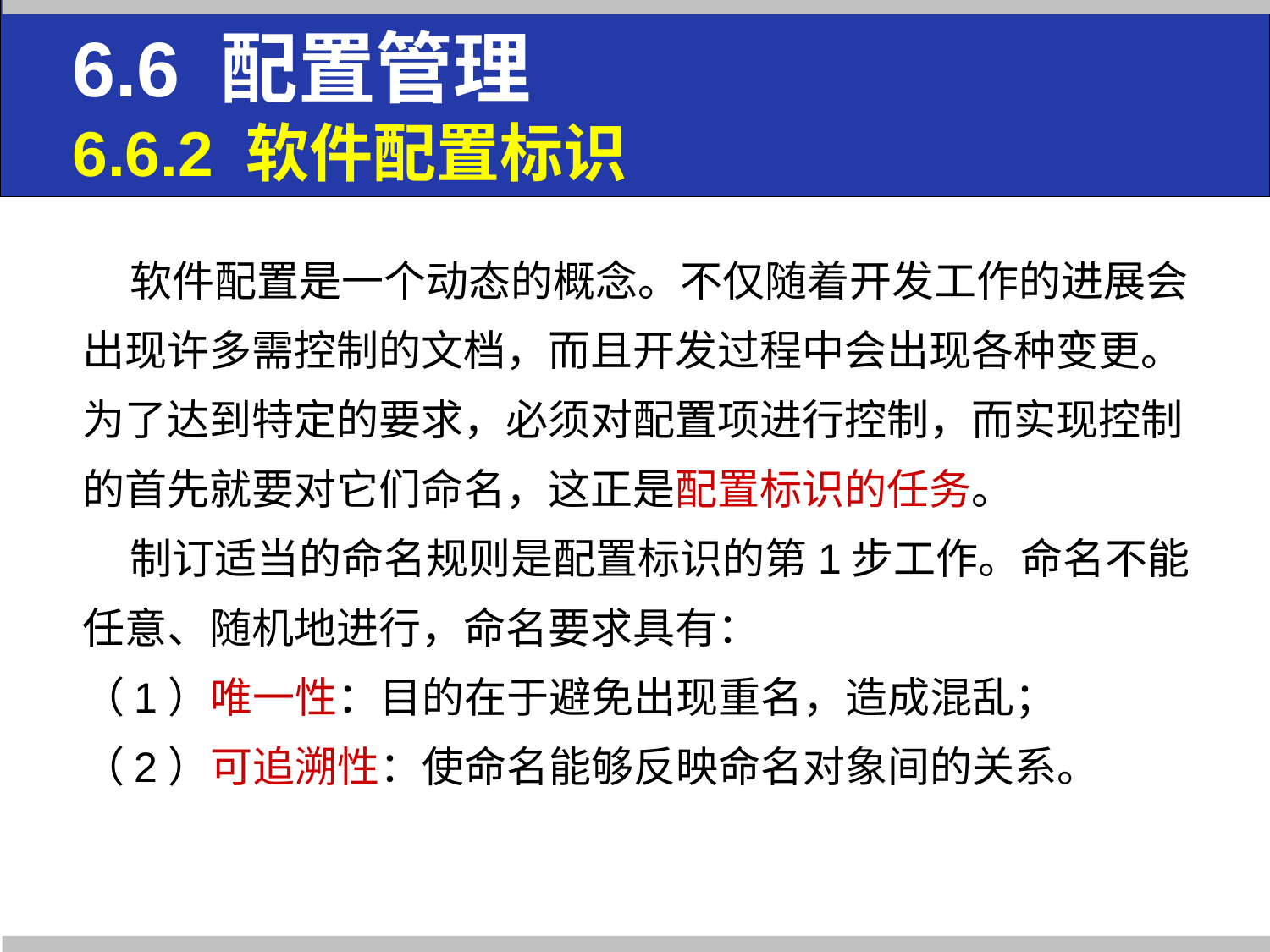

6.6 配置管理
6.6.2 软件配置标识
    软件配置是一个动态的概念。不仅随着开发工作的进展会
出现许多需控制的文档，而且开发过程中会出现各种变更。
为了达到特定的要求，必须对配置项进行控制，而实现控制
的首先就要对它们命名，这正是配置标识的任务。
    制订适当的命名规则是配置标识的第1步工作。命名不能
任意、随机地进行，命名要求具有：
（1）唯一性：目的在于避免出现重名，造成混乱；
（2）可追溯性：使命名能够反映命名对象间的关系。
818